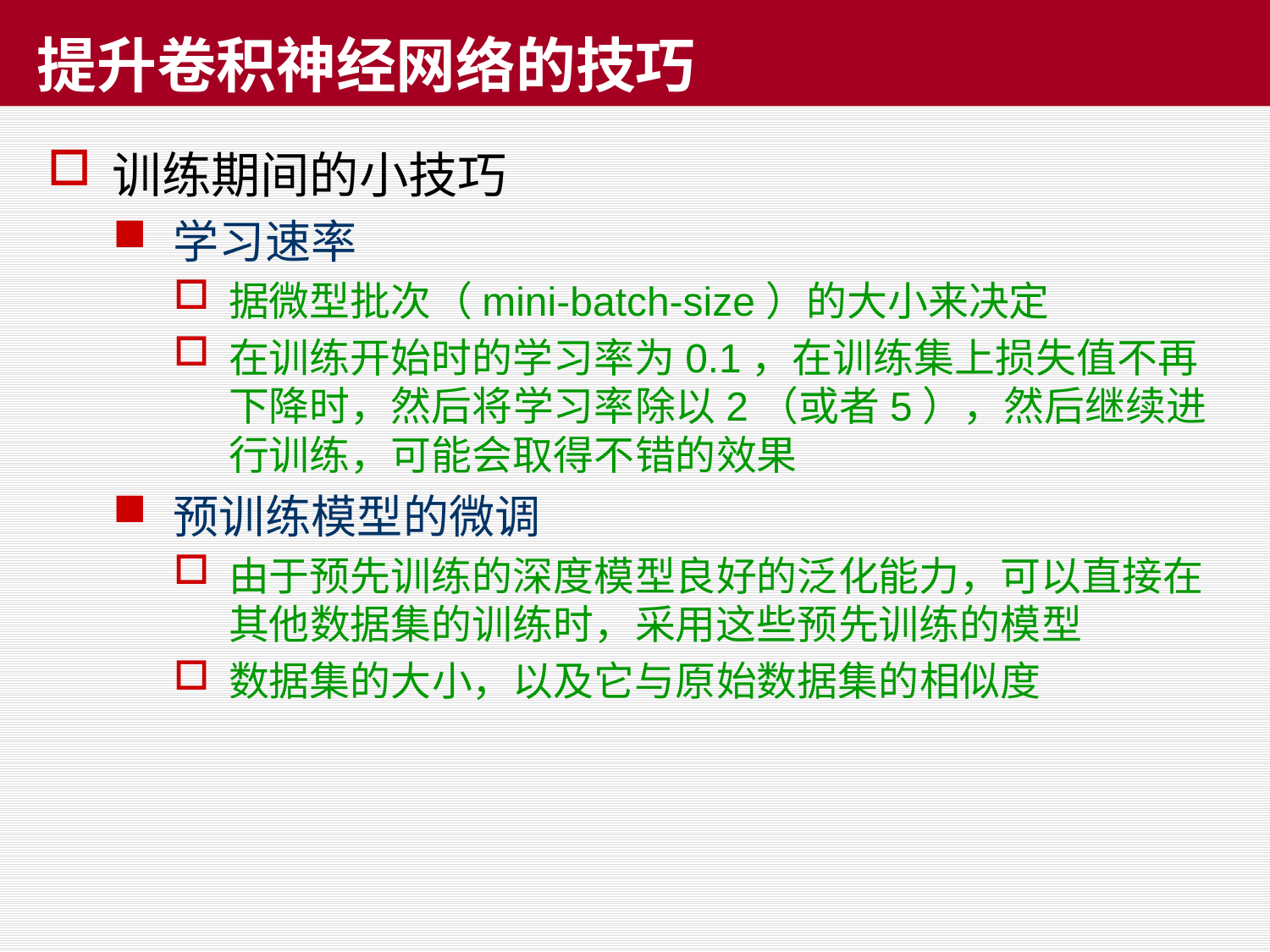

# 提升卷积神经网络的技巧
训练期间的小技巧
学习速率
据微型批次（mini-batch-size）的大小来决定
在训练开始时的学习率为0.1，在训练集上损失值不再下降时，然后将学习率除以2（或者5），然后继续进行训练，可能会取得不错的效果
预训练模型的微调
由于预先训练的深度模型良好的泛化能力，可以直接在其他数据集的训练时，采用这些预先训练的模型
数据集的大小，以及它与原始数据集的相似度